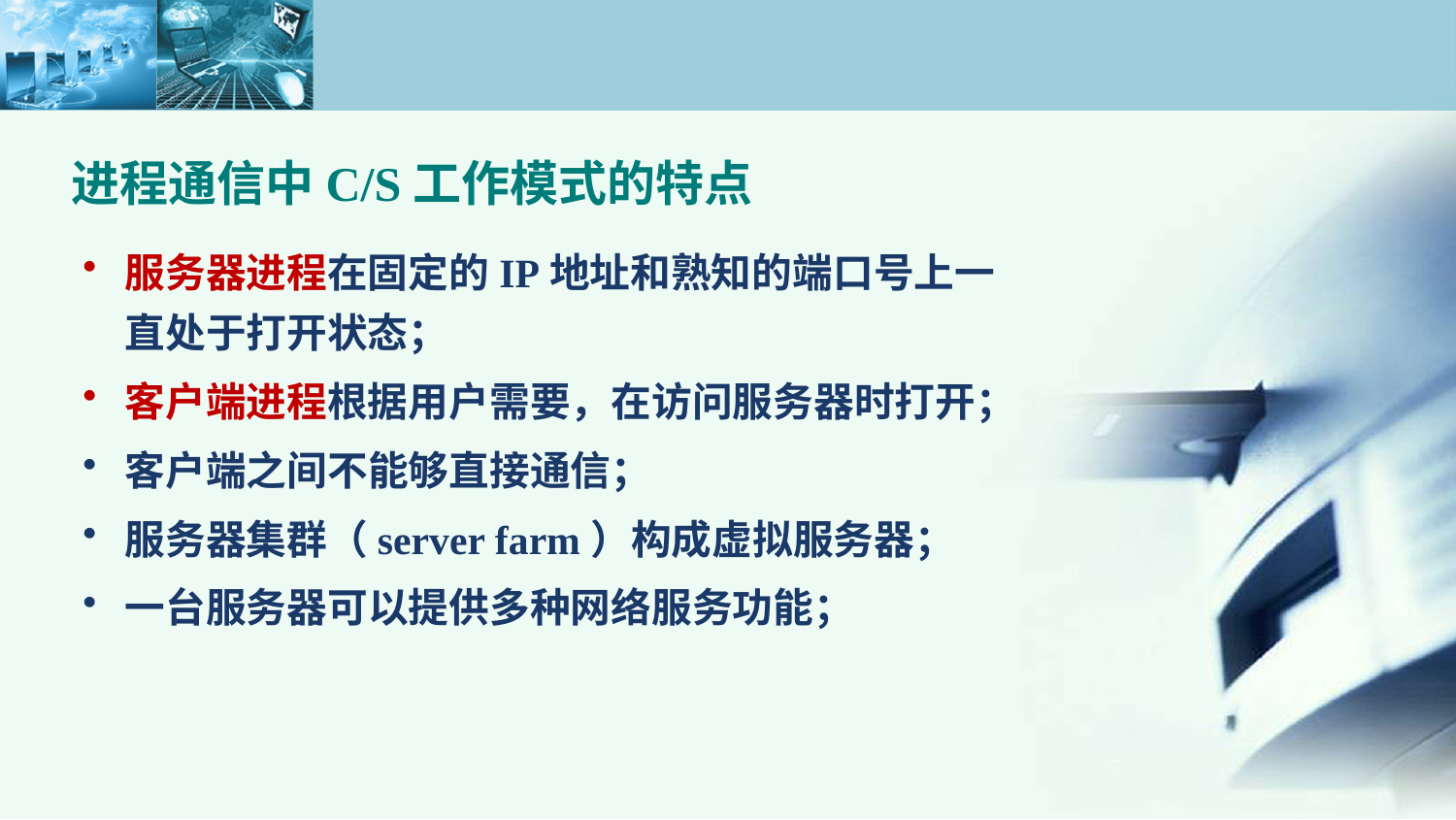

进程通信中C/S工作模式的特点
服务器进程在固定的IP地址和熟知的端口号上一直处于打开状态；
客户端进程根据用户需要，在访问服务器时打开；
客户端之间不能够直接通信；
服务器集群（server farm）构成虚拟服务器；
一台服务器可以提供多种网络服务功能；